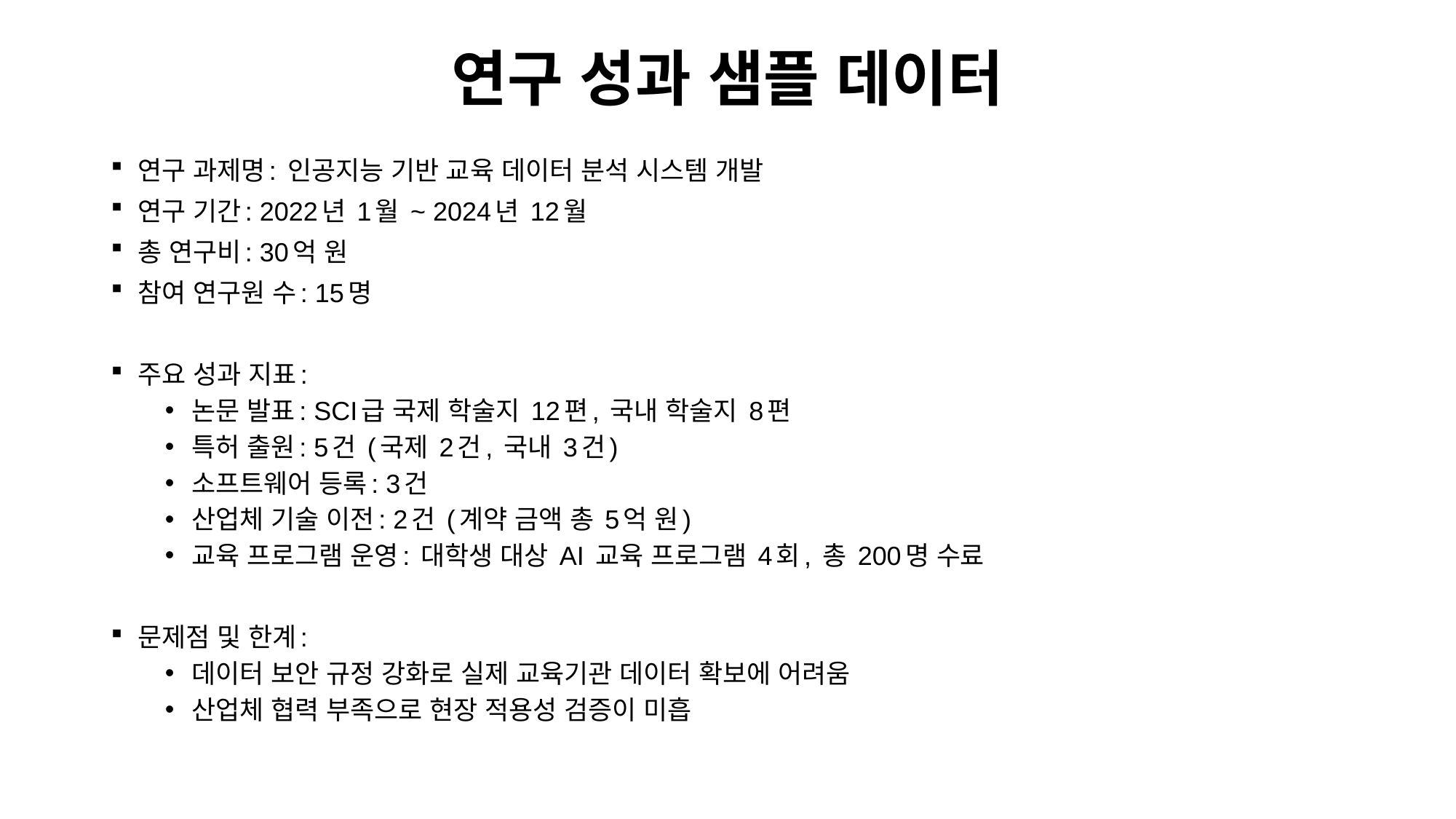

# 연구 성과 샘플 데이터
연구 과제명: 인공지능 기반 교육 데이터 분석 시스템 개발
연구 기간: 2022년 1월 ~ 2024년 12월
총 연구비: 30억 원
참여 연구원 수: 15명

주요 성과 지표:
논문 발표: SCI급 국제 학술지 12편, 국내 학술지 8편
특허 출원: 5건 (국제 2건, 국내 3건)
소프트웨어 등록: 3건
산업체 기술 이전: 2건 (계약 금액 총 5억 원)
교육 프로그램 운영: 대학생 대상 AI 교육 프로그램 4회, 총 200명 수료

문제점 및 한계:
데이터 보안 규정 강화로 실제 교육기관 데이터 확보에 어려움
산업체 협력 부족으로 현장 적용성 검증이 미흡